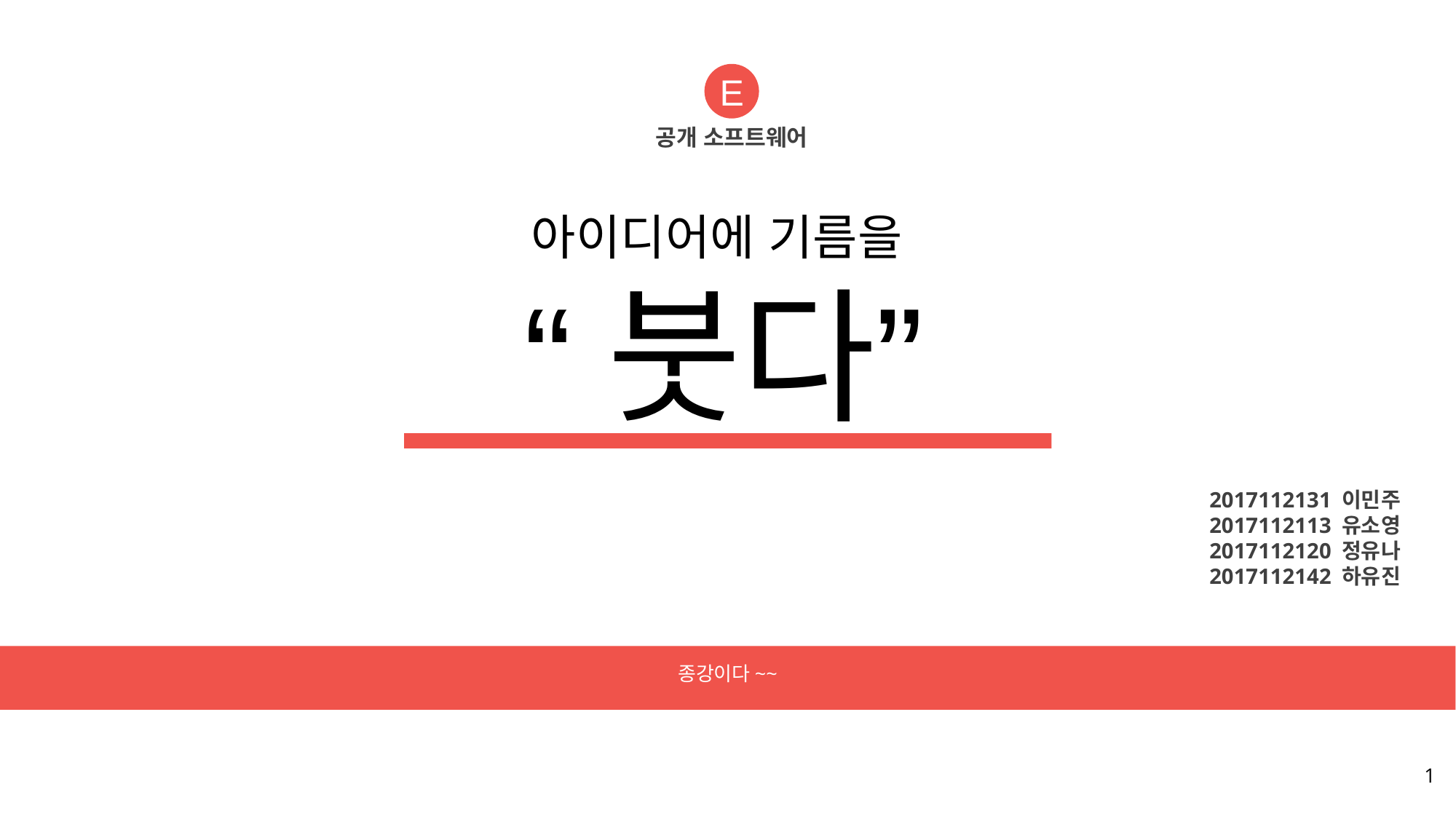

E
공개 소프트웨어

아이디어에 기름을
“붓다”
2017112131 이민주
2017112113 유소영
2017112120 정유나
2017112142 하유진

종강이다~~

1